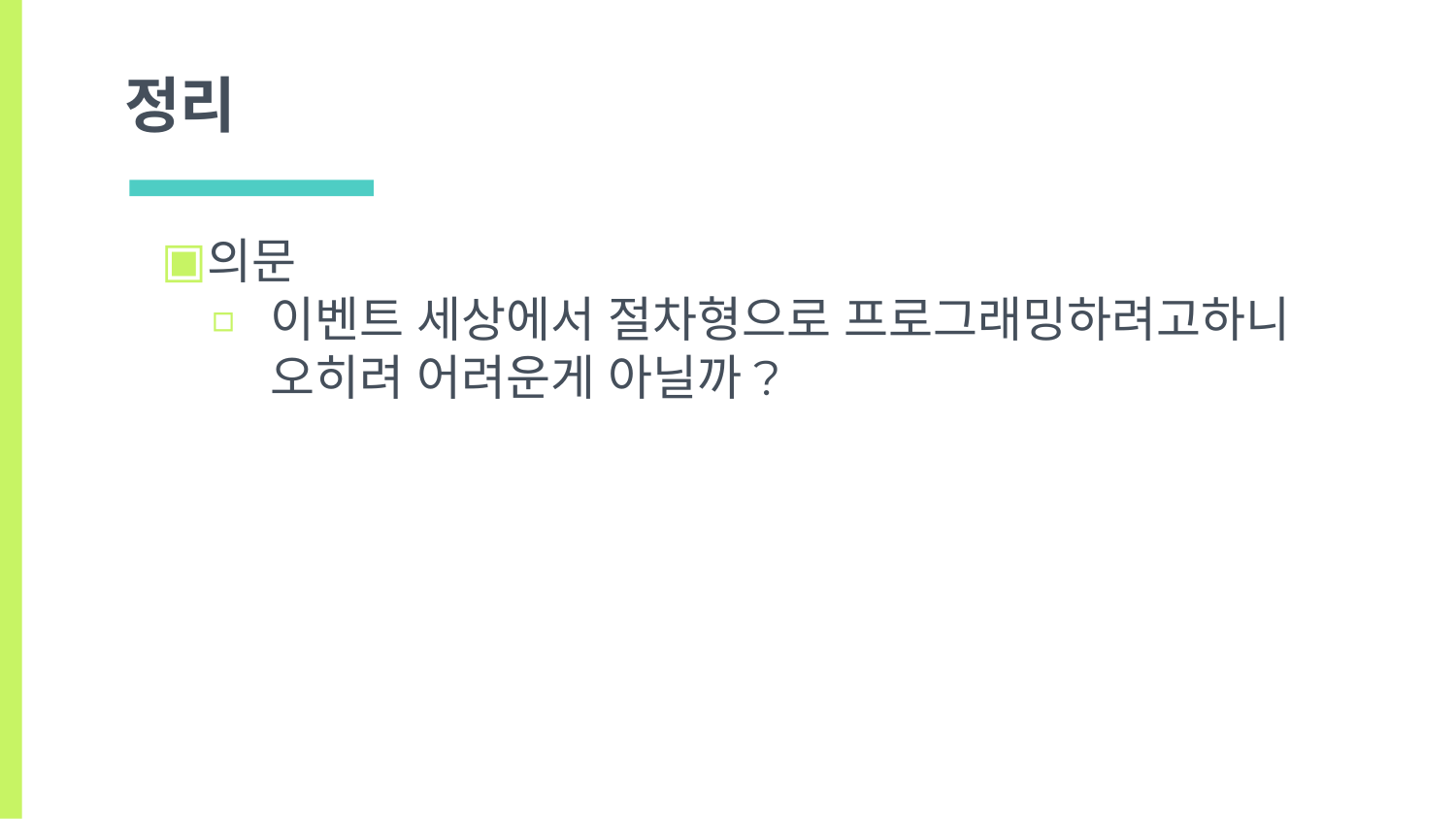

# 정리
의문
이벤트 세상에서 절차형으로 프로그래밍하려고하니 오히려 어려운게 아닐까?